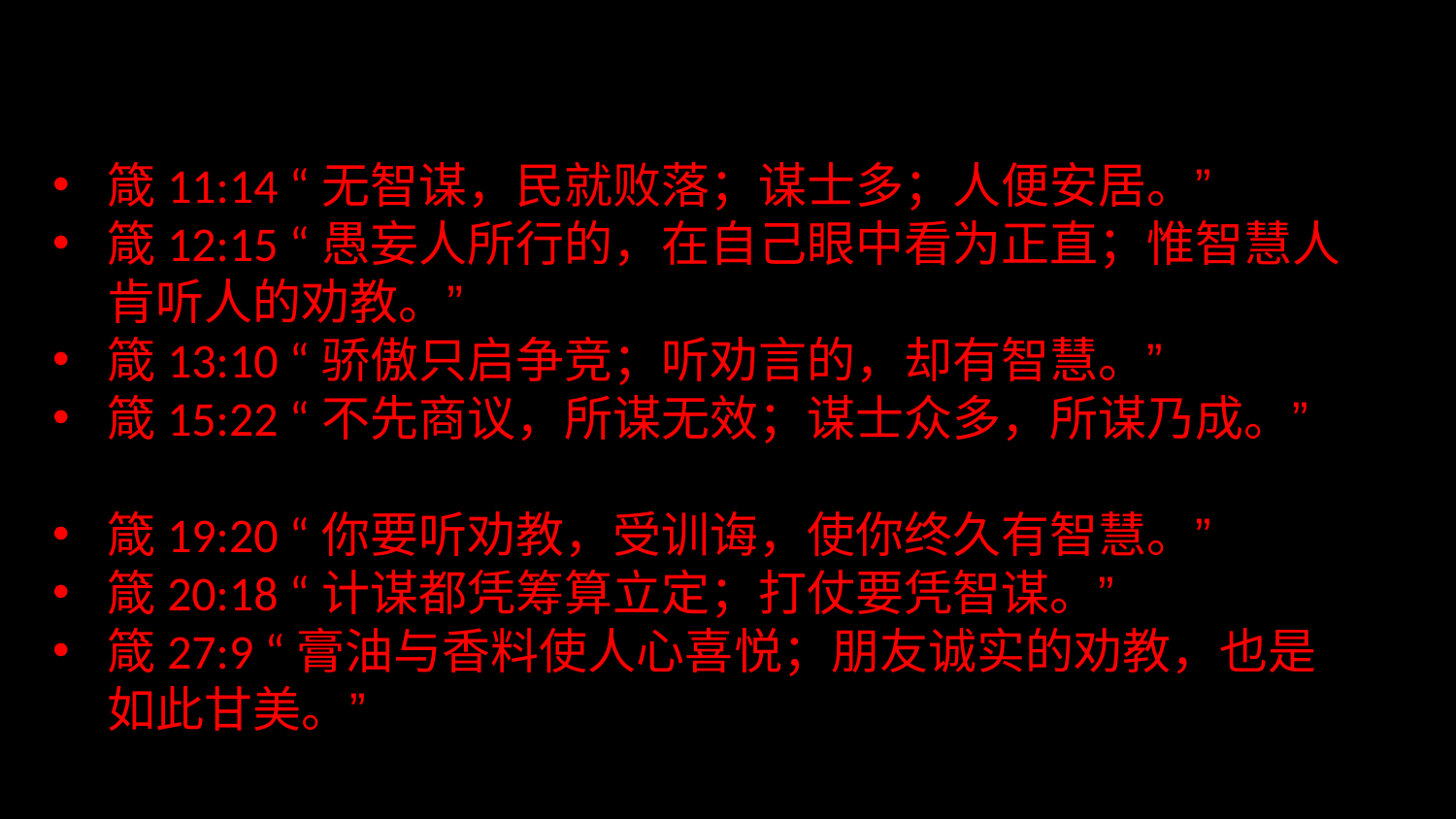

箴11:14 “无智谋，民就败落；谋士多；人便安居。”
箴12:15 “愚妄人所行的，在自己眼中看为正直；惟智慧人肯听人的劝教。”
箴13:10 “骄傲只启争竞；听劝言的，却有智慧。”
箴15:22 “不先商议，所谋无效；谋士众多，所谋乃成。”
箴19:20 “你要听劝教，受训诲，使你终久有智慧。”
箴20:18 “计谋都凭筹算立定；打仗要凭智谋。”
箴27:9 “膏油与香料使人心喜悦；朋友诚实的劝教，也是如此甘美。”